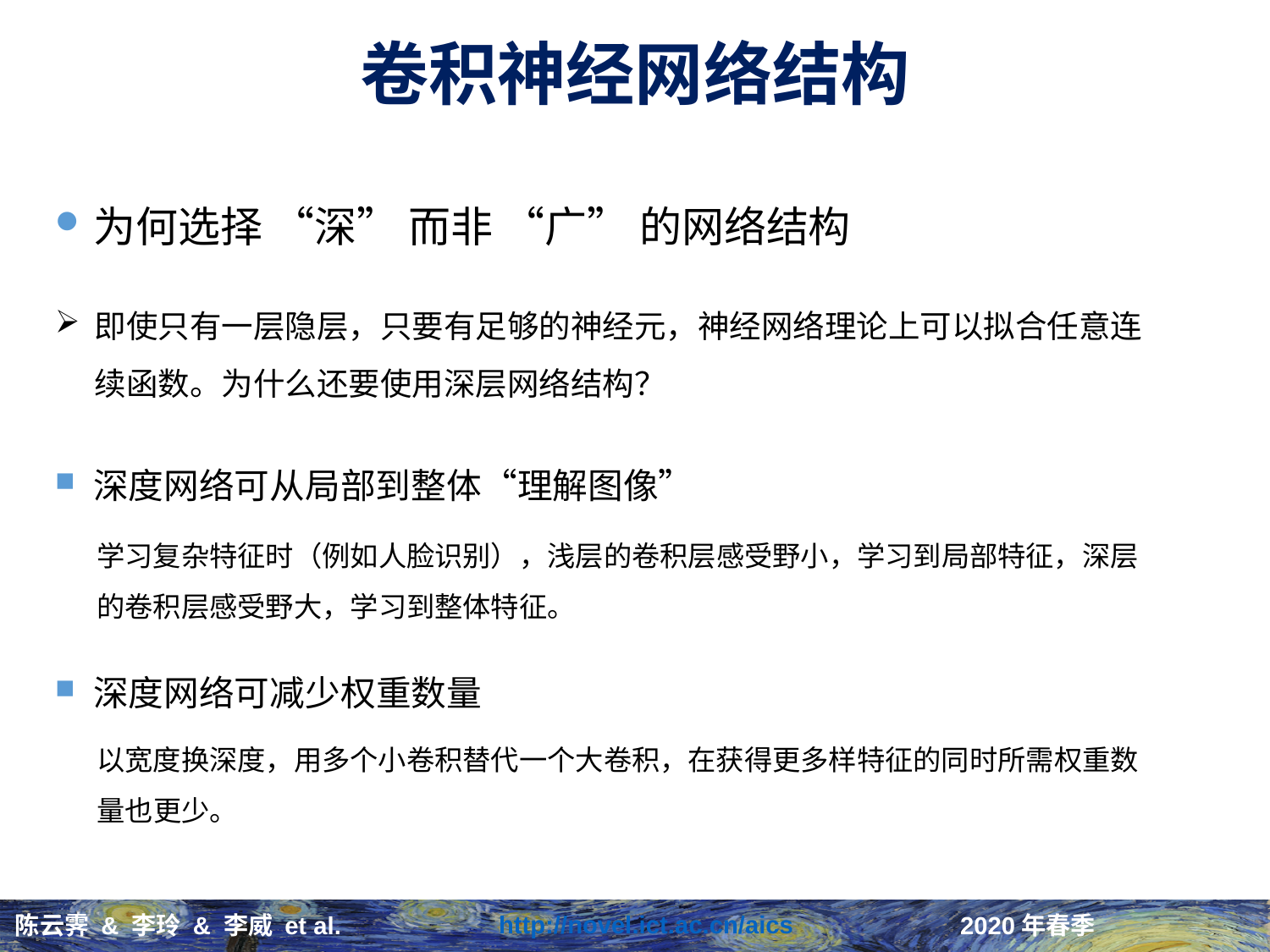

# 卷积神经网络结构
为何选择 “深” 而非 “广” 的网络结构
即使只有一层隐层，只要有足够的神经元，神经网络理论上可以拟合任意连续函数。为什么还要使用深层网络结构？
深度网络可从局部到整体“理解图像”
学习复杂特征时（例如人脸识别），浅层的卷积层感受野小，学习到局部特征，深层的卷积层感受野大，学习到整体特征。
深度网络可减少权重数量
以宽度换深度，用多个小卷积替代一个大卷积，在获得更多样特征的同时所需权重数量也更少。
51